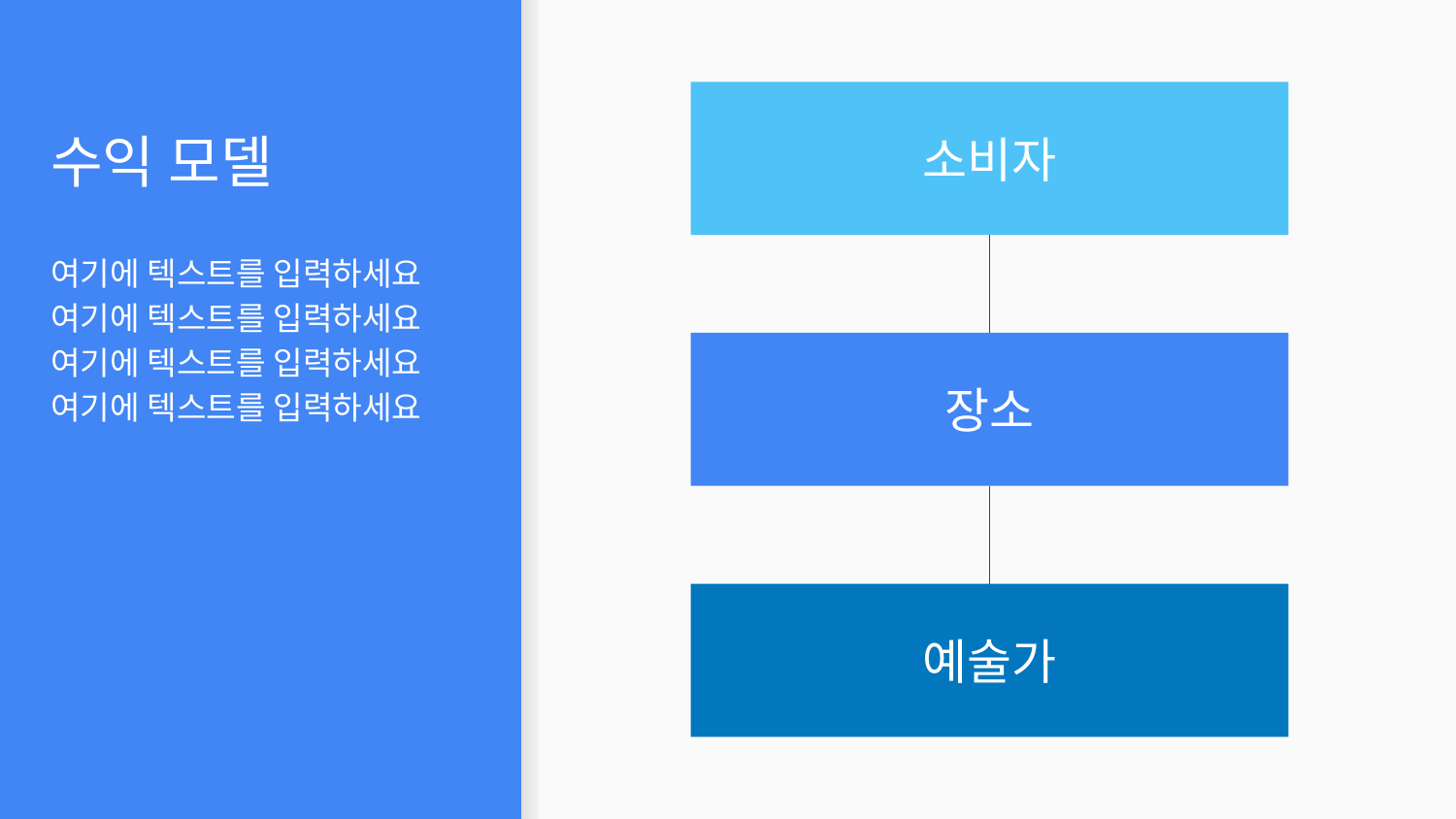

# 수익 모델
소비자
여기에 텍스트를 입력하세요 여기에 텍스트를 입력하세요 여기에 텍스트를 입력하세요 여기에 텍스트를 입력하세요
장소
예술가